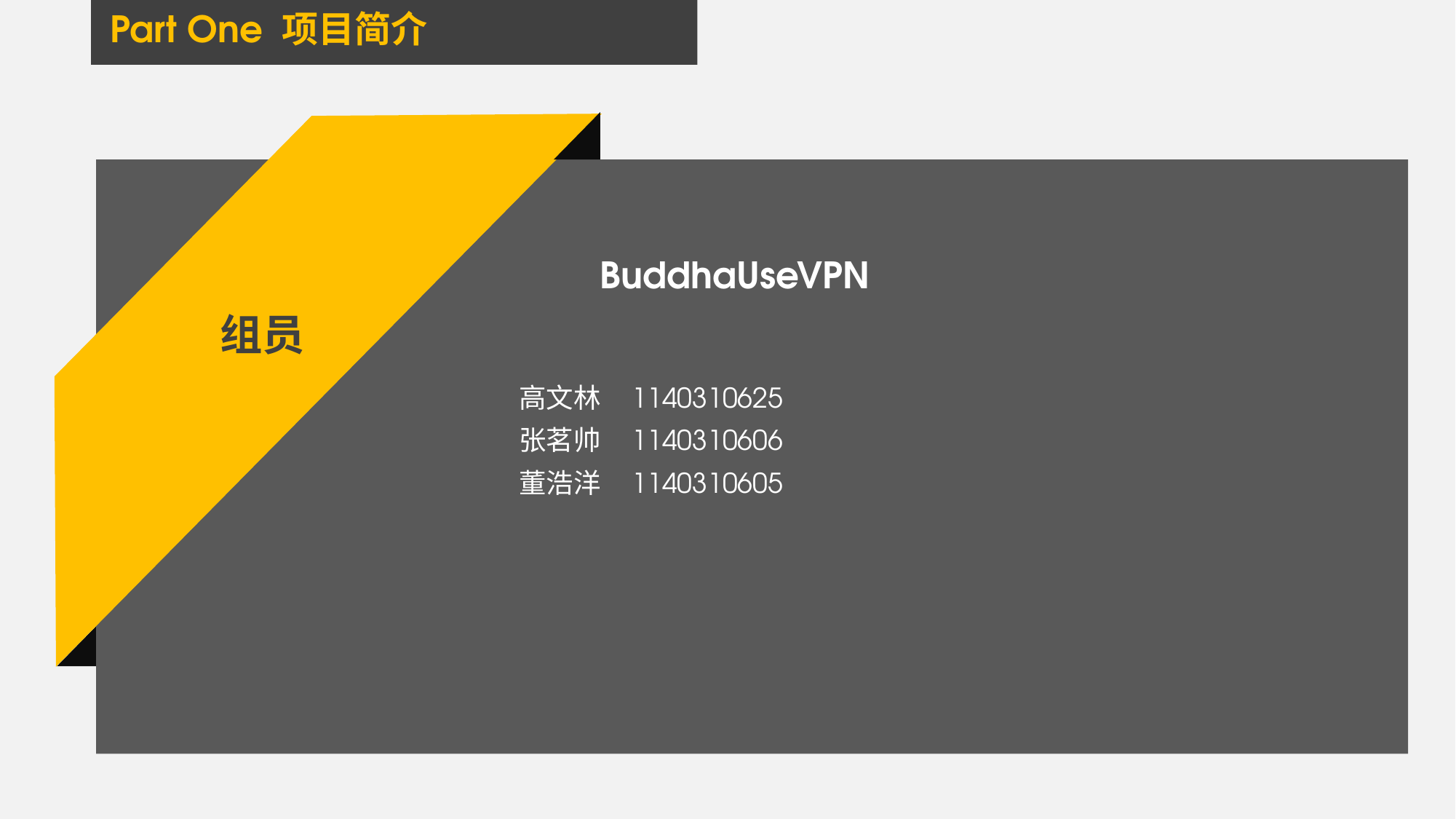

BuddhaUseVPN
组员
高文林    1140310625
张茗帅    1140310606
董浩洋    1140310605
Part One 项目简介